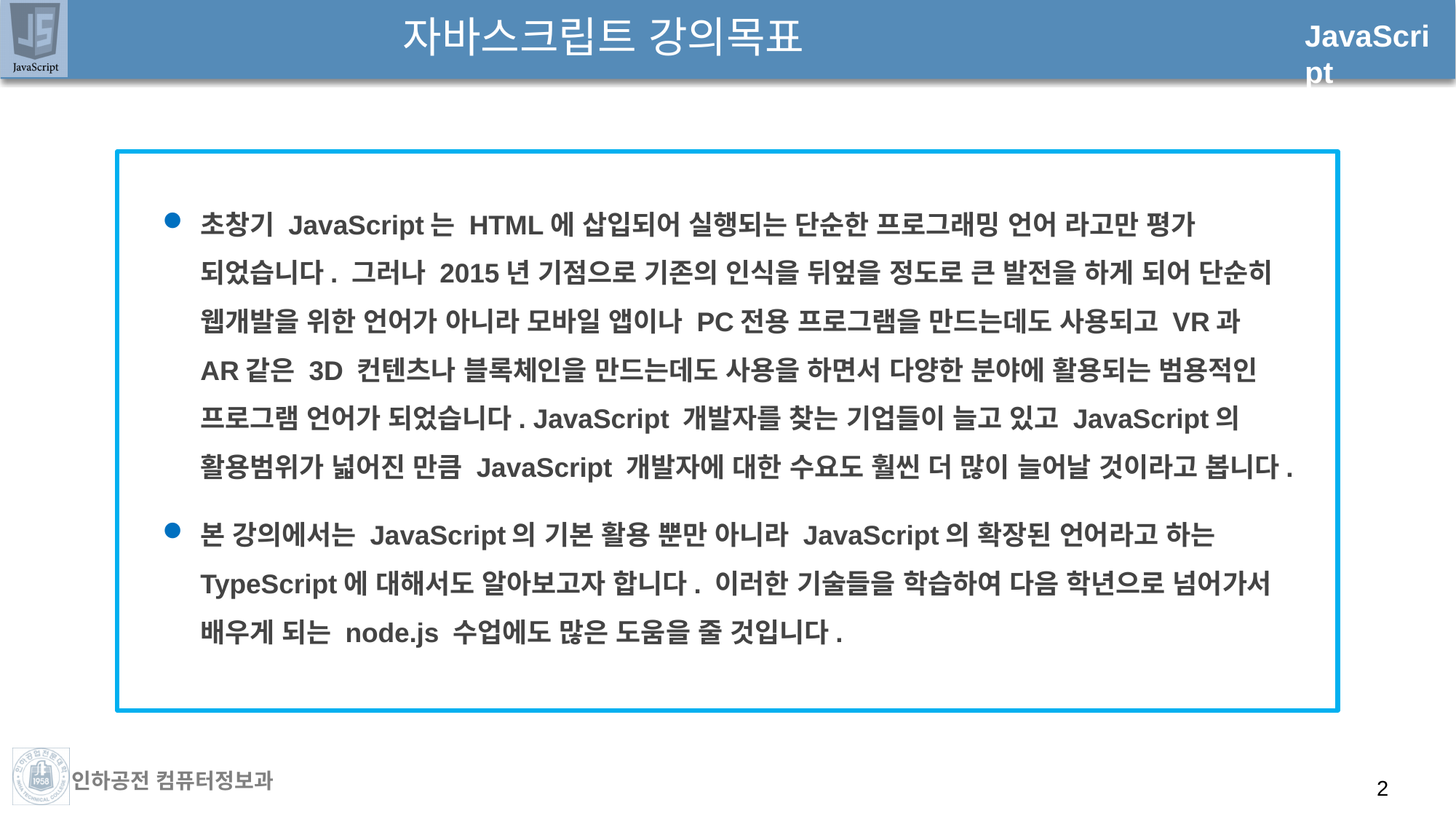

# 자바스크립트 강의목표

초창기 JavaScript는 HTML에 삽입되어 실행되는 단순한 프로그래밍 언어 라고만 평가 되었습니다. 그러나 2015년 기점으로 기존의 인식을 뒤엎을 정도로 큰 발전을 하게 되어 단순히 웹개발을 위한 언어가 아니라 모바일 앱이나 PC전용 프로그램을 만드는데도 사용되고 VR과 AR같은 3D 컨텐츠나 블록체인을 만드는데도 사용을 하면서 다양한 분야에 활용되는 범용적인 프로그램 언어가 되었습니다. JavaScript 개발자를 찾는 기업들이 늘고 있고 JavaScript의 활용범위가 넓어진 만큼 JavaScript 개발자에 대한 수요도 훨씬 더 많이 늘어날 것이라고 봅니다.
본 강의에서는 JavaScript의 기본 활용 뿐만 아니라 JavaScript의 확장된 언어라고 하는 TypeScript에 대해서도 알아보고자 합니다. 이러한 기술들을 학습하여 다음 학년으로 넘어가서 배우게 되는 node.js 수업에도 많은 도움을 줄 것입니다.